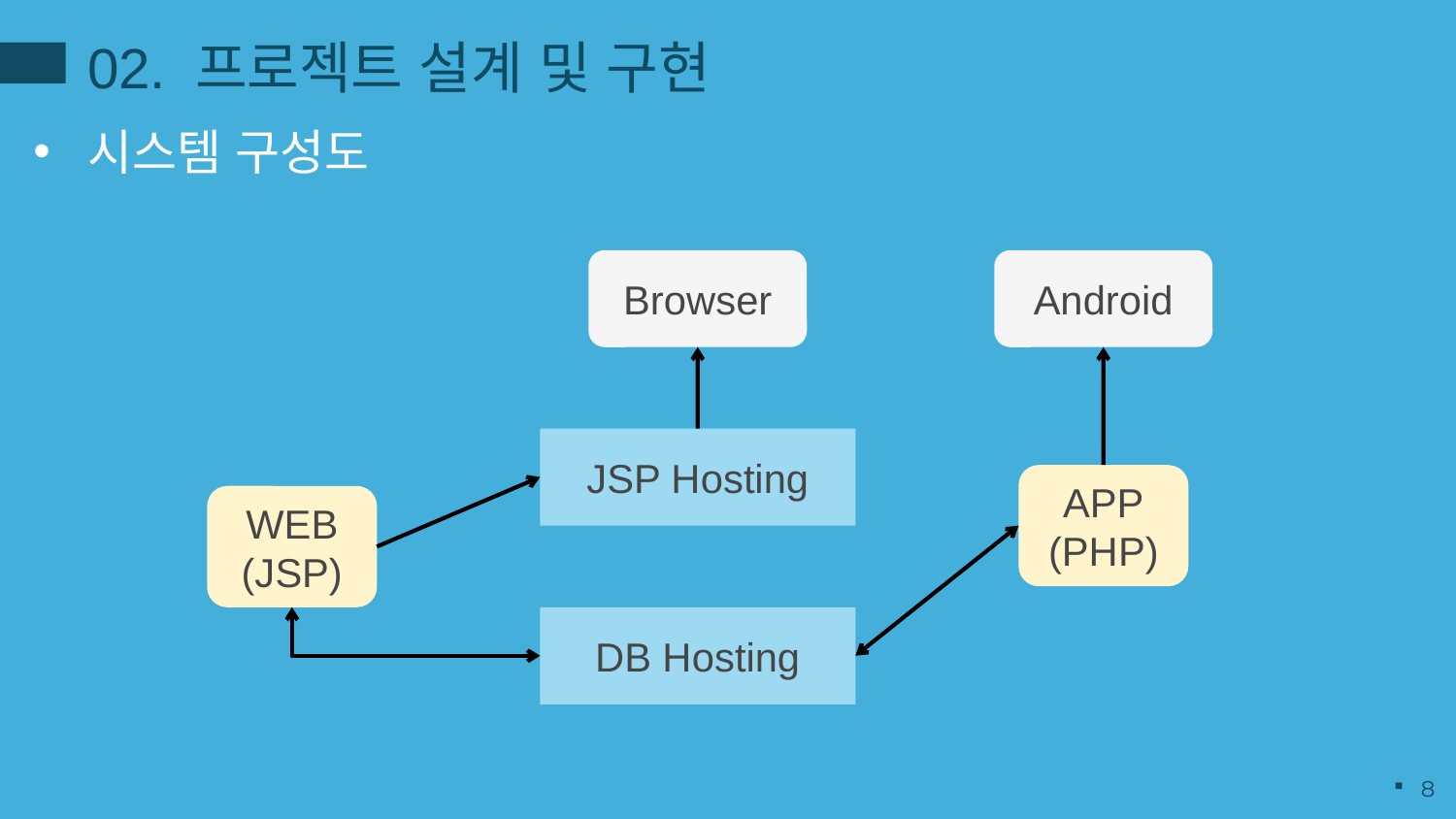

# 02. 프로젝트 설계 및 구현
시스템 구성도
Browser
Android
JSP Hosting
APP
(PHP)
WEB
(JSP)
DB Hosting
8